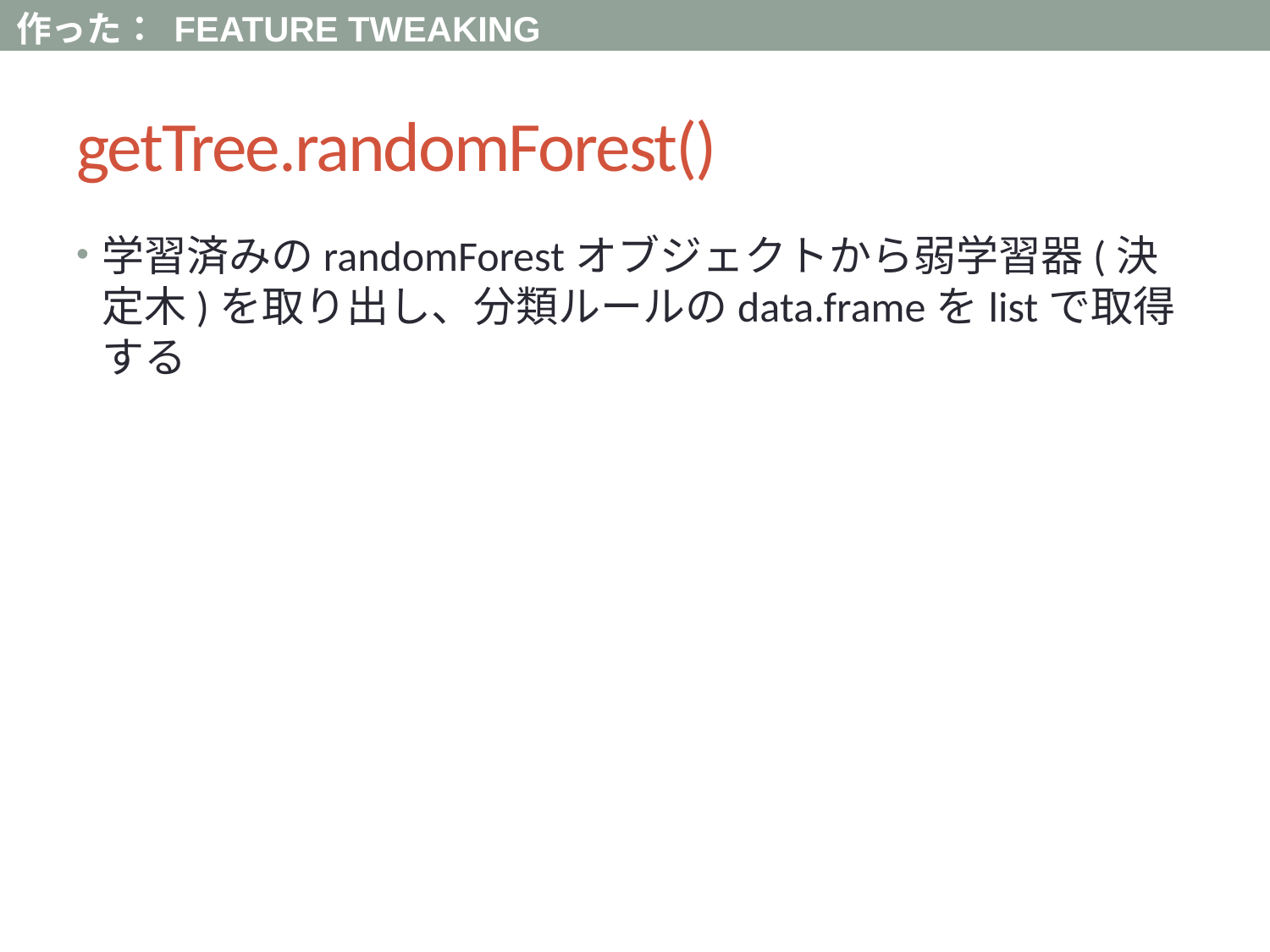

作った： FEATURE TWEAKING
# getTree.randomForest()
学習済みのrandomForestオブジェクトから弱学習器(決定木)を取り出し、分類ルールのdata.frameをlistで取得する